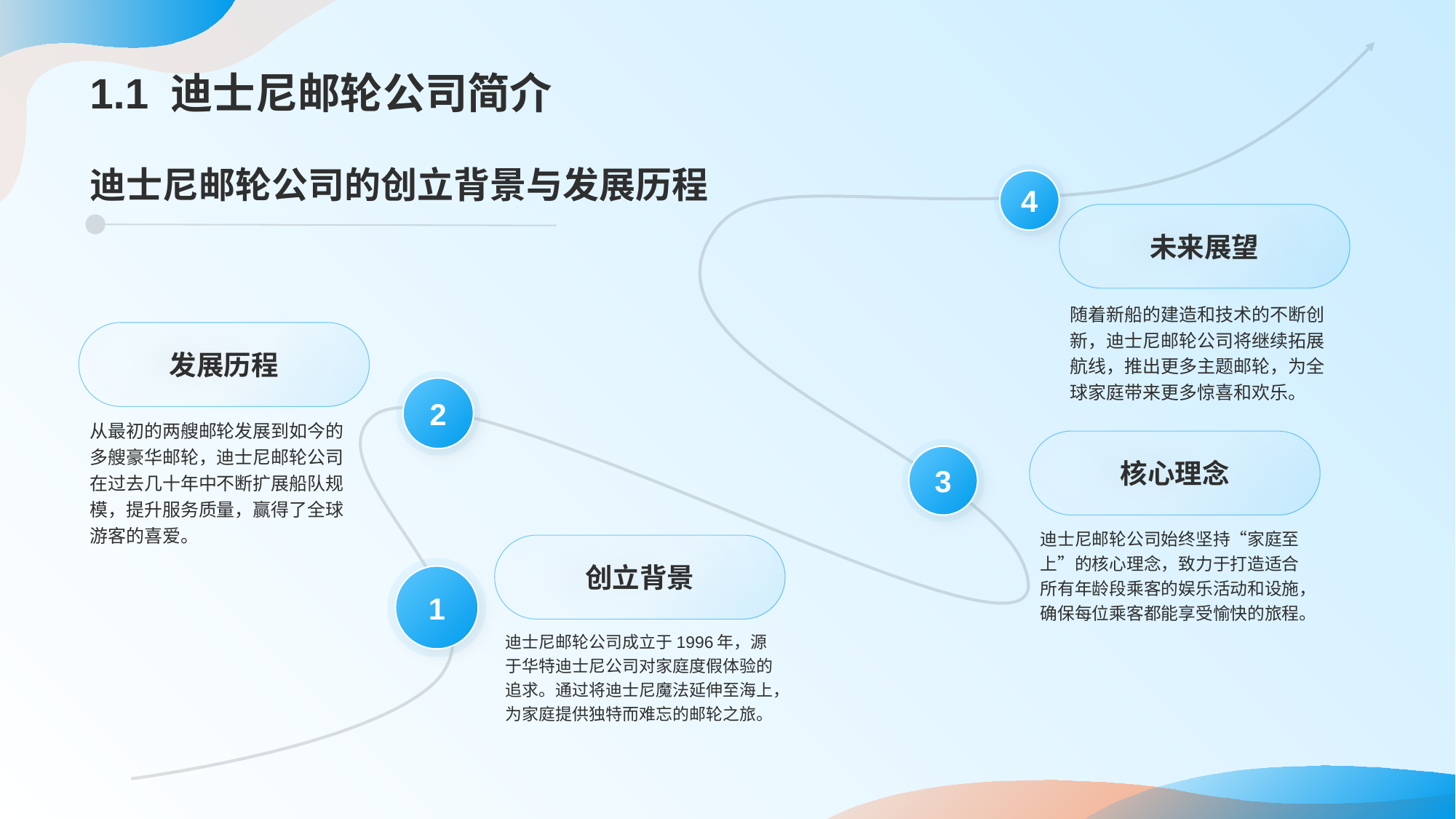

# 1.1 迪士尼邮轮公司简介

迪士尼邮轮公司的创立背景与发展历程

4
未来展望
随着新船的建造和技术的不断创新，迪士尼邮轮公司将继续拓展航线，推出更多主题邮轮，为全球家庭带来更多惊喜和欢乐。

发展历程

2
从最初的两艘邮轮发展到如今的多艘豪华邮轮，迪士尼邮轮公司在过去几十年中不断扩展船队规模，提升服务质量，赢得了全球游客的喜爱。
核心理念

3
迪士尼邮轮公司始终坚持“家庭至上”的核心理念，致力于打造适合所有年龄段乘客的娱乐活动和设施，确保每位乘客都能享受愉快的旅程。
创立背景

1
迪士尼邮轮公司成立于1996年，源于华特迪士尼公司对家庭度假体验的追求。通过将迪士尼魔法延伸至海上，为家庭提供独特而难忘的邮轮之旅。